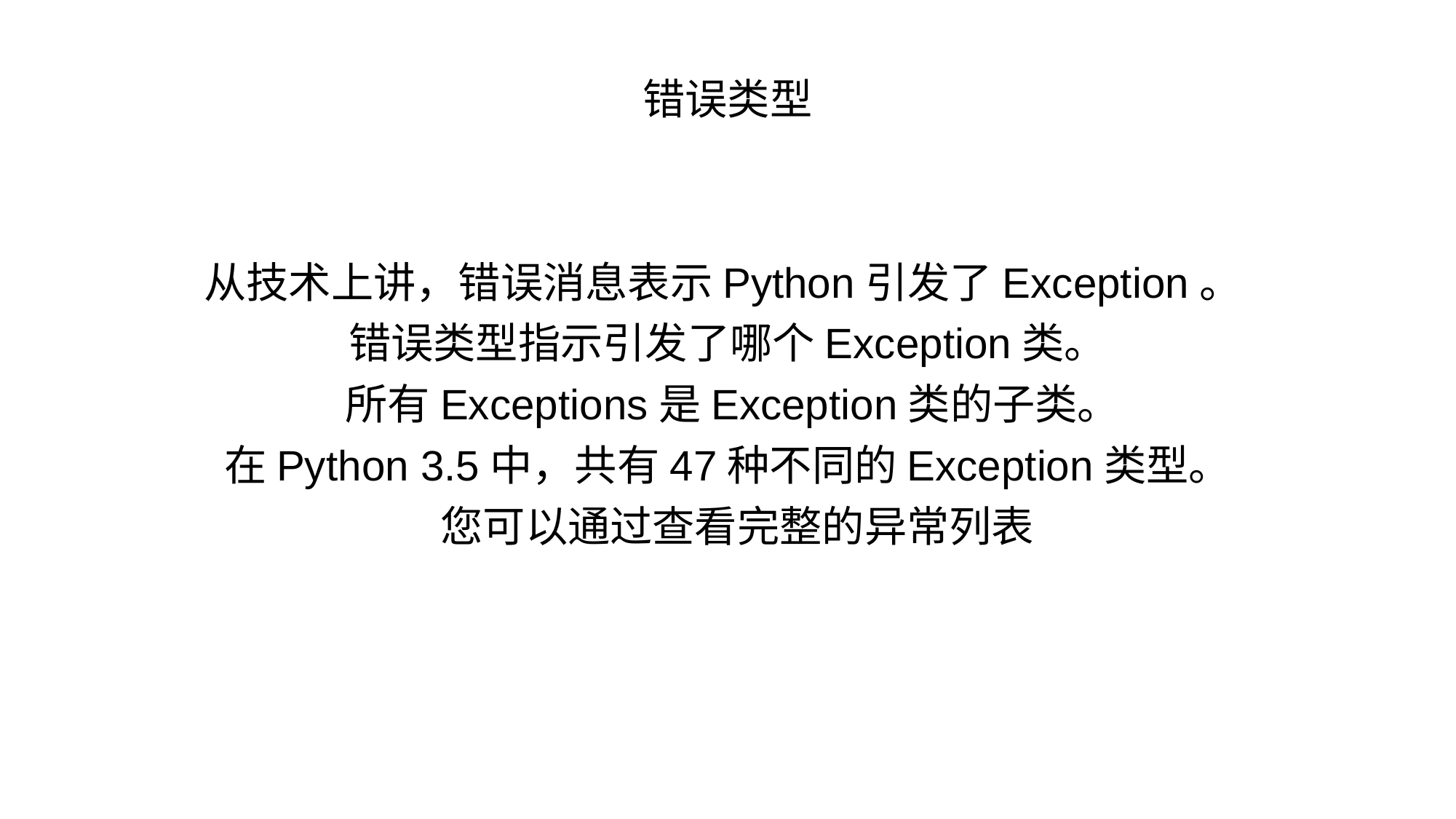

错误类型

从技术上讲，错误消息表示Python引发了Exception。
错误类型指示引发了哪个Exception类。
 所有Exceptions是Exception类的子类。
在Python 3.5中，共有47种不同的Exception类型。
 您可以通过查看完整的异常列表